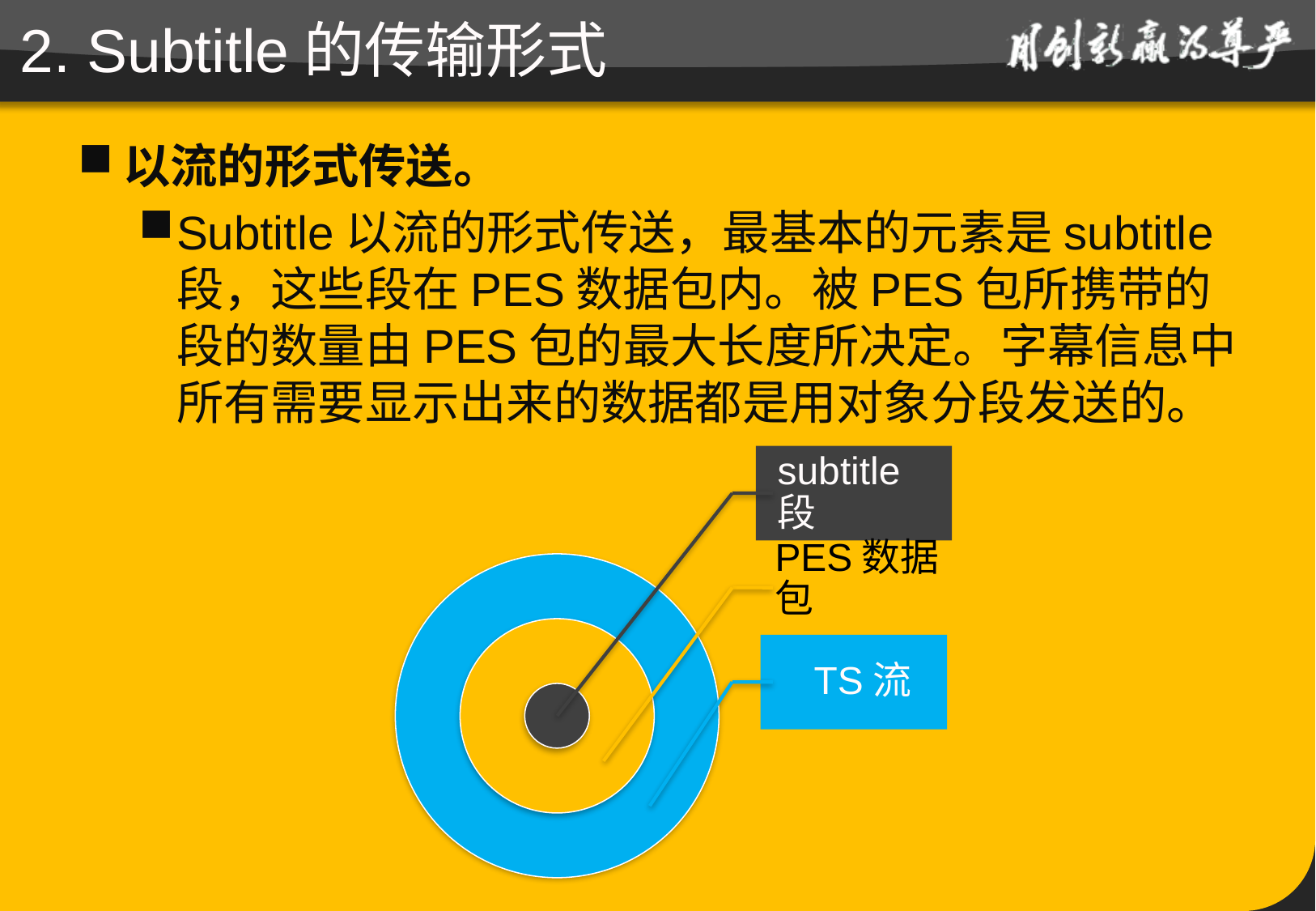

# 2. Subtitle的传输形式
以流的形式传送。
Subtitle以流的形式传送，最基本的元素是subtitle段，这些段在PES数据包内。被PES包所携带的段的数量由PES包的最大长度所决定。字幕信息中所有需要显示出来的数据都是用对象分段发送的。
subtitle段
PES数据包
TS流